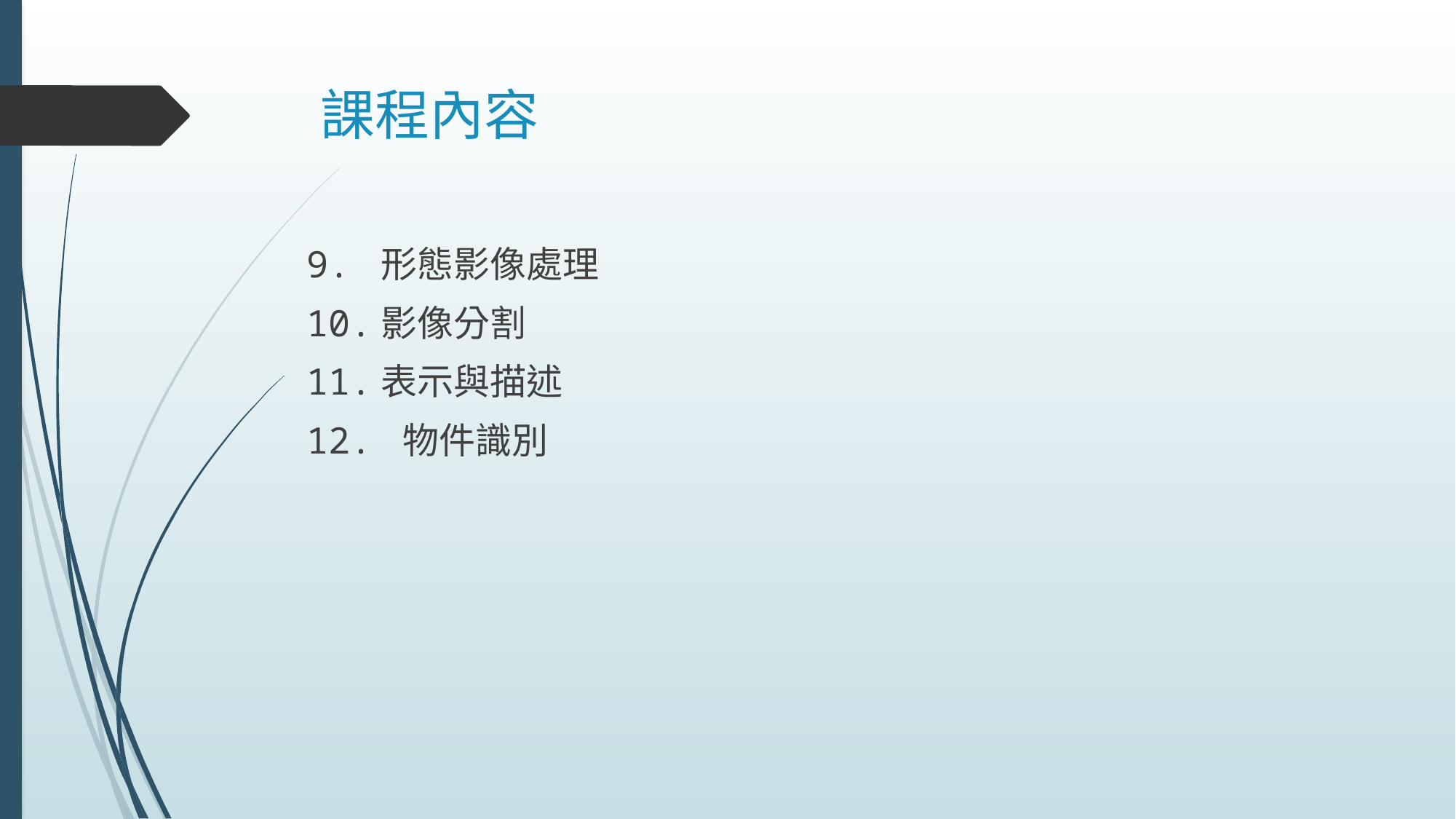

# 課程內容
9. 形態影像處理
10.影像分割
11.表示與描述
12. 物件識別